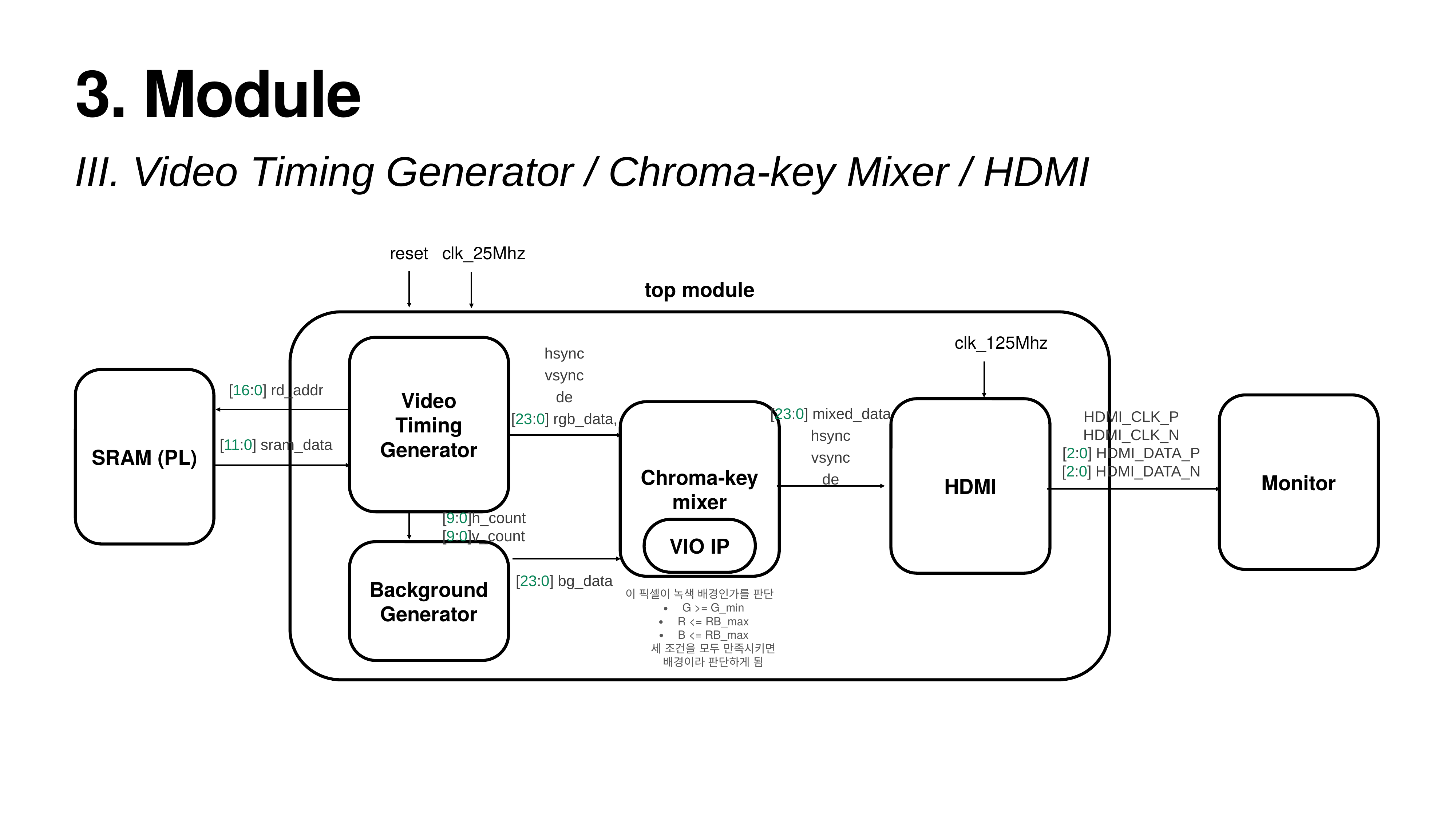

# 3. Module
III. Video Timing Generator / Chroma-key Mixer / HDMI
reset
clk_25Mhz

top module

clk_125Mhz
Video
Timing
Generator
hsync
vsync
de
[23:0] rgb_data,

SRAM (PL)
[16:0] rd_addr
[23:0] mixed_data
hsync
vsync
de
Monitor
HDMI
Chroma-key
mixer
이 픽셀이 녹색 배경인가를 판단
G >= G_min
R <= RB_max
B <= RB_max
세 조건을 모두 만족시키면 배경이라 판단하게 됨
HDMI_CLK_P
HDMI_CLK_N
[2:0] HDMI_DATA_P
[2:0] HDMI_DATA_N

[11:0] sram_data

[9:0]h_count
[9:0]v_count

VIO IP
Background
Generator

[23:0] bg_data